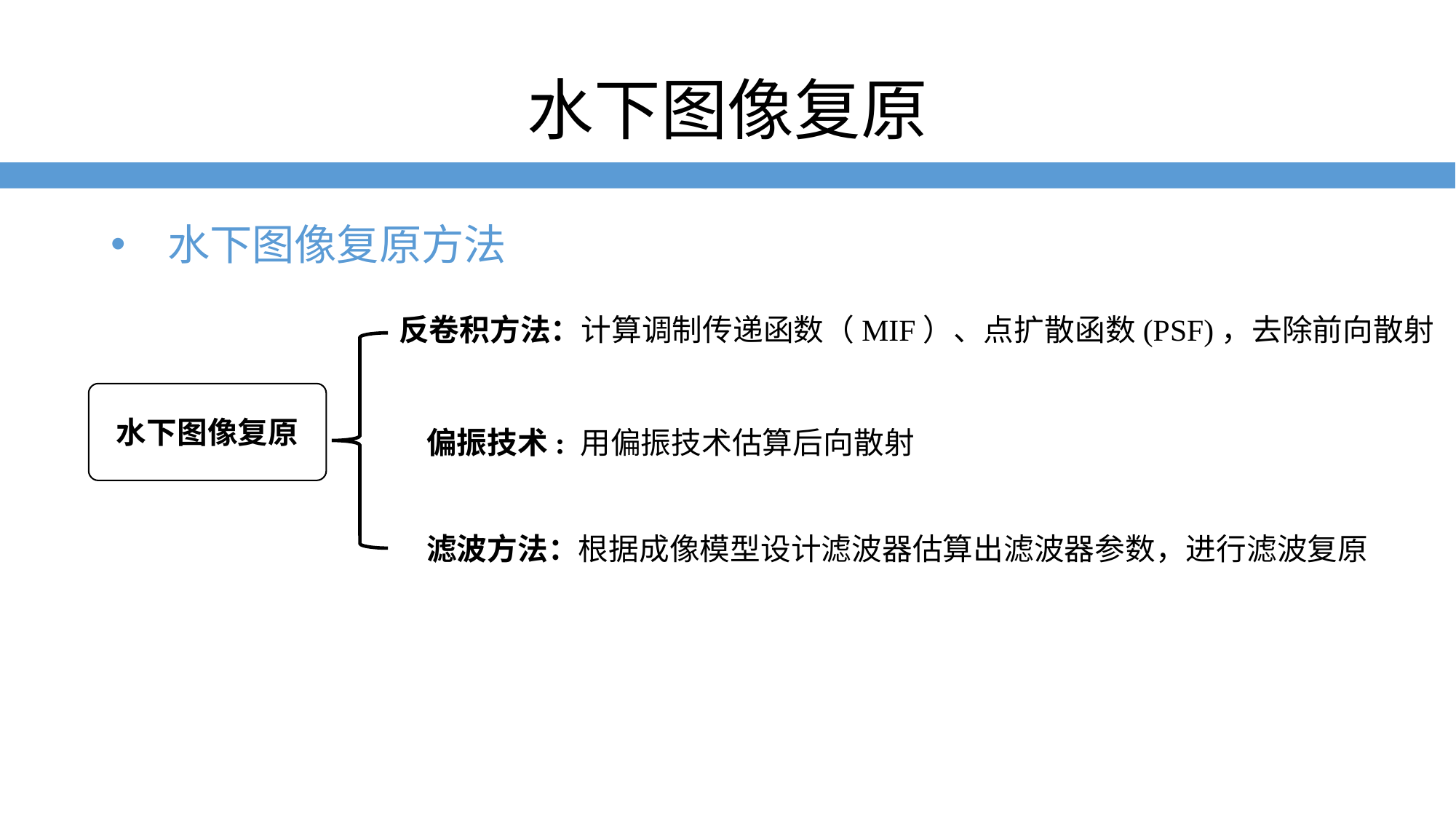

# 水下图像复原

  水下图像复原方法

 反卷积方法：计算调制传递函数（MIF）、点扩散函数(PSF)，去除前向散射

     偏振技术: 用偏振技术估算后向散射
水下图像复原

     滤波方法：根据成像模型设计滤波器估算出滤波器参数，进行滤波复原